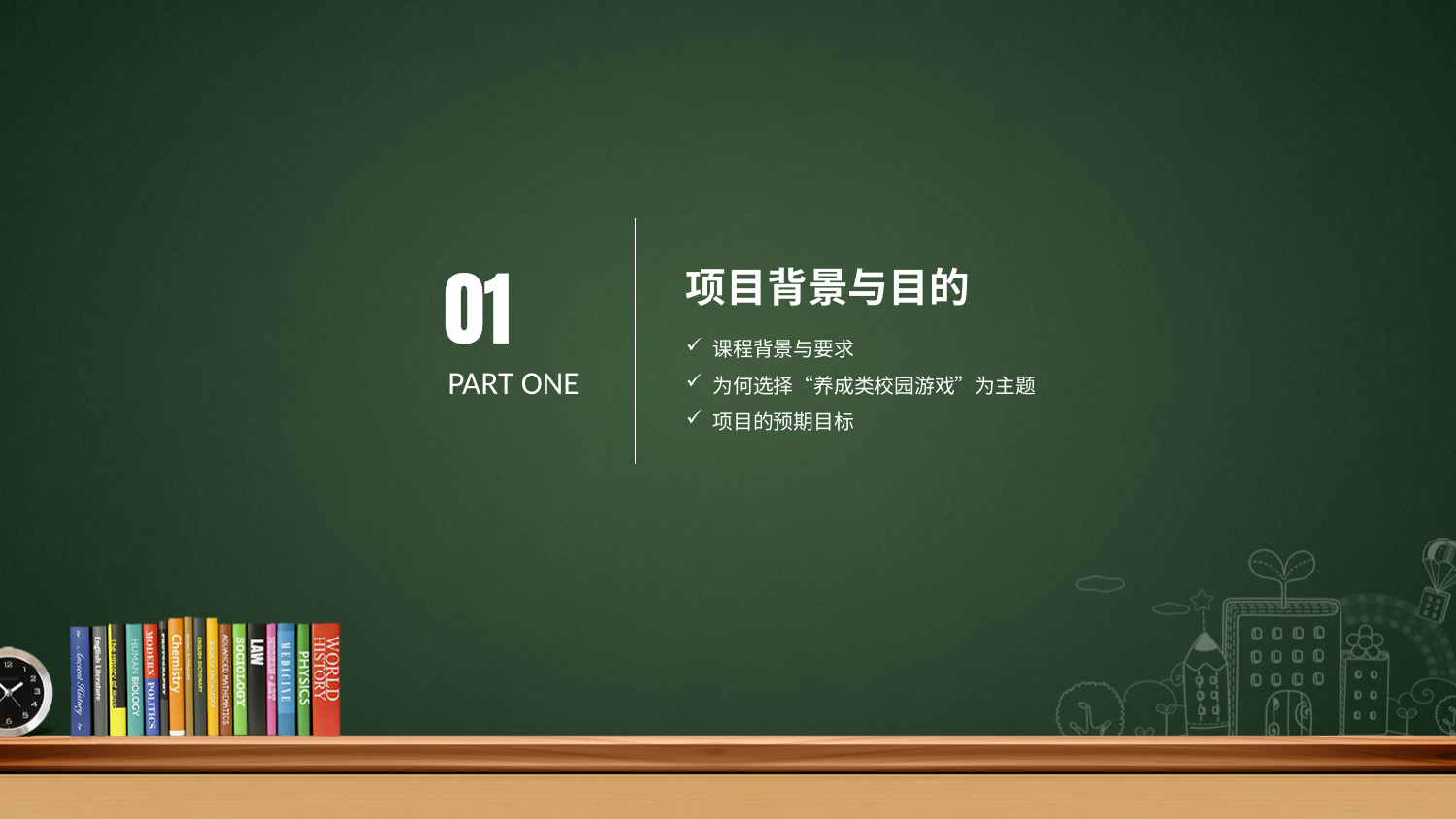

01
项目背景与目的
课程背景与要求
为何选择“养成类校园游戏”为主题
项目的预期目标
PART ONE